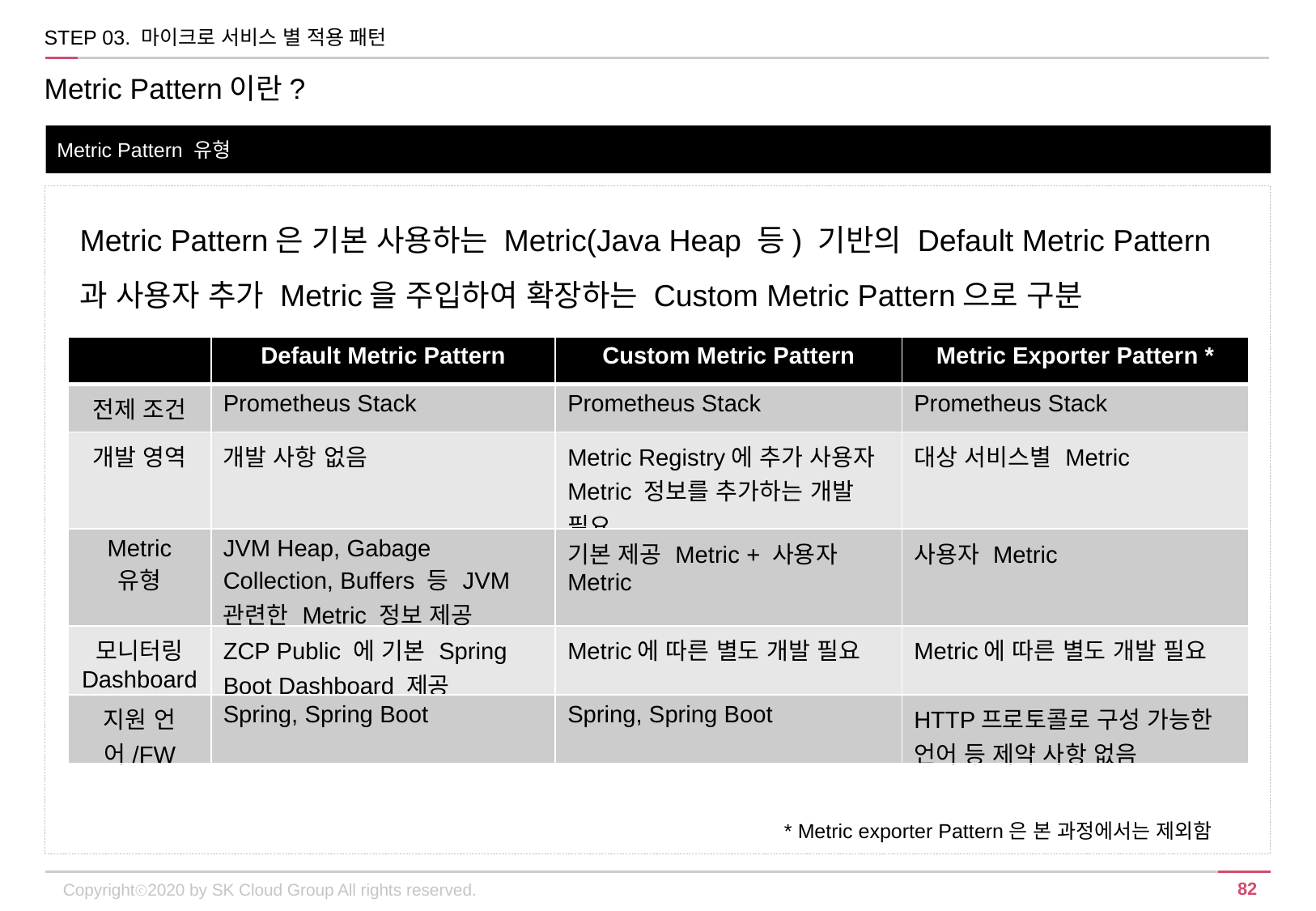

STEP 03. 마이크로 서비스 별 적용 패턴
Metric Pattern이란?
Metric Pattern 유형
Metric Pattern은 기본 사용하는 Metric(Java Heap 등) 기반의 Default Metric Pattern과 사용자 추가 Metric을 주입하여 확장하는 Custom Metric Pattern으로 구분
|  | Default Metric Pattern | Custom Metric Pattern | Metric Exporter Pattern \* |
| --- | --- | --- | --- |
| 전제 조건 | Prometheus Stack | Prometheus Stack | Prometheus Stack |
| 개발 영역 | 개발 사항 없음 | Metric Registry에 추가 사용자 Metric 정보를 추가하는 개발 필요 | 대상 서비스별 Metric |
| Metric 유형 | JVM Heap, Gabage Collection, Buffers 등 JVM 관련한 Metric 정보 제공 | 기본 제공 Metric + 사용자 Metric | 사용자 Metric |
| 모니터링 Dashboard | ZCP Public 에 기본 Spring Boot Dashboard 제공 | Metric에 따른 별도 개발 필요 | Metric에 따른 별도 개발 필요 |
| 지원 언어/FW | Spring, Spring Boot | Spring, Spring Boot | HTTP프로토콜로 구성 가능한 언어 등 제약 사항 없음 |
* Metric exporter Pattern은 본 과정에서는 제외함
Copyrightⓒ2020 by SK Cloud Group All rights reserved.